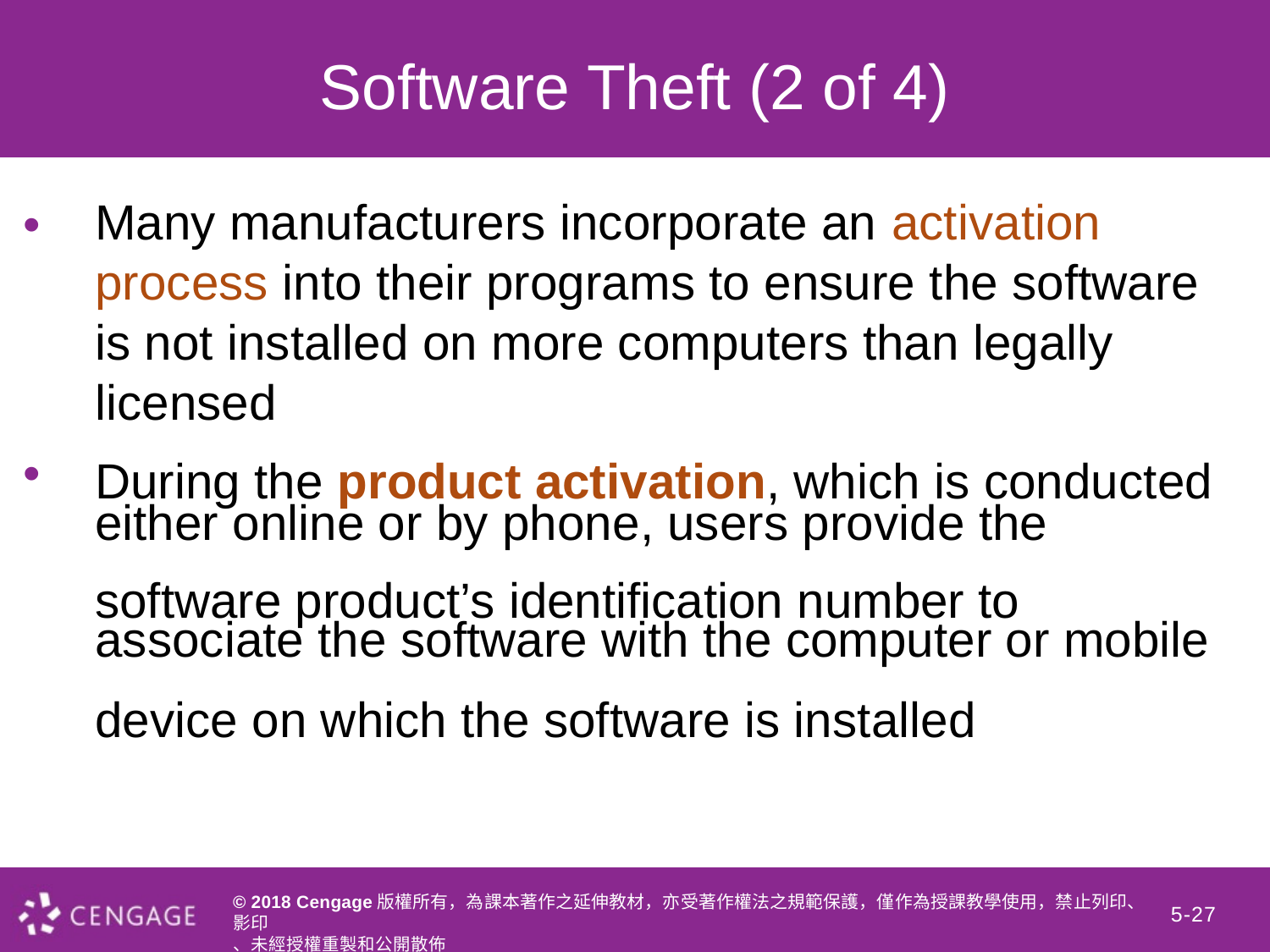

Software Theft (2 of 4)
•
Many manufacturers incorporate an activation process into their programs to ensure the software is not installed on more computers than legally licensed
During the product activation, which is conducted
either online or by phone, users provide the
software product’s identification number to
associate the software with the computer or mobile
device on which the software is installed
•

© 2018 Cengage版權所有，為課本著作之延伸教材，亦受著作權法之規範保護，僅作為授課教學使用，禁止列印、影印
、未經授權重製和公開散佈
5-27